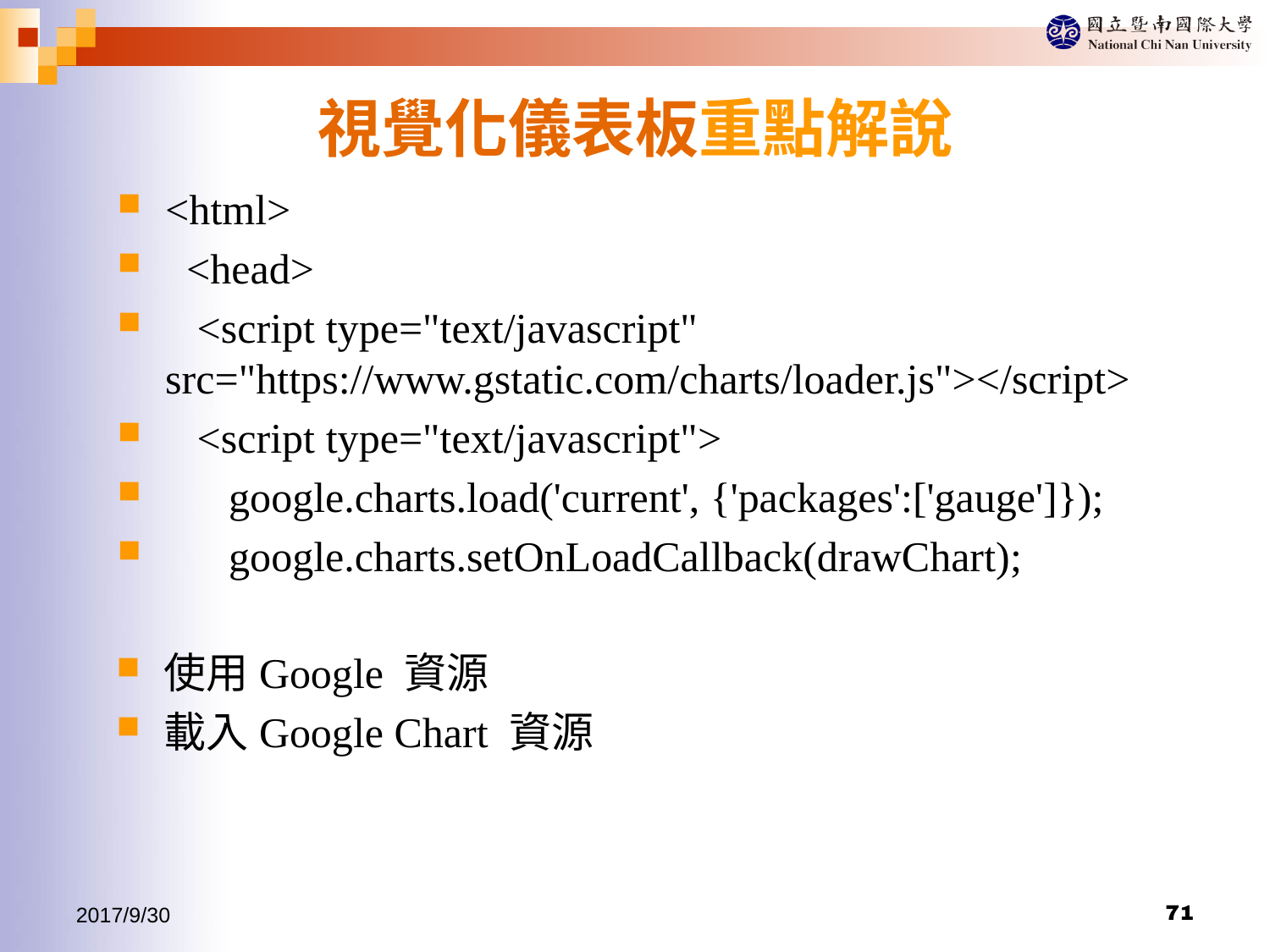

# 視覺化儀表板重點解說
<html>
  <head>
   <script type="text/javascript" src="https://www.gstatic.com/charts/loader.js"></script>
   <script type="text/javascript">
      google.charts.load('current', {'packages':['gauge']});
      google.charts.setOnLoadCallback(drawChart);
使用Google 資源
載入Google Chart 資源

2017/9/30
71